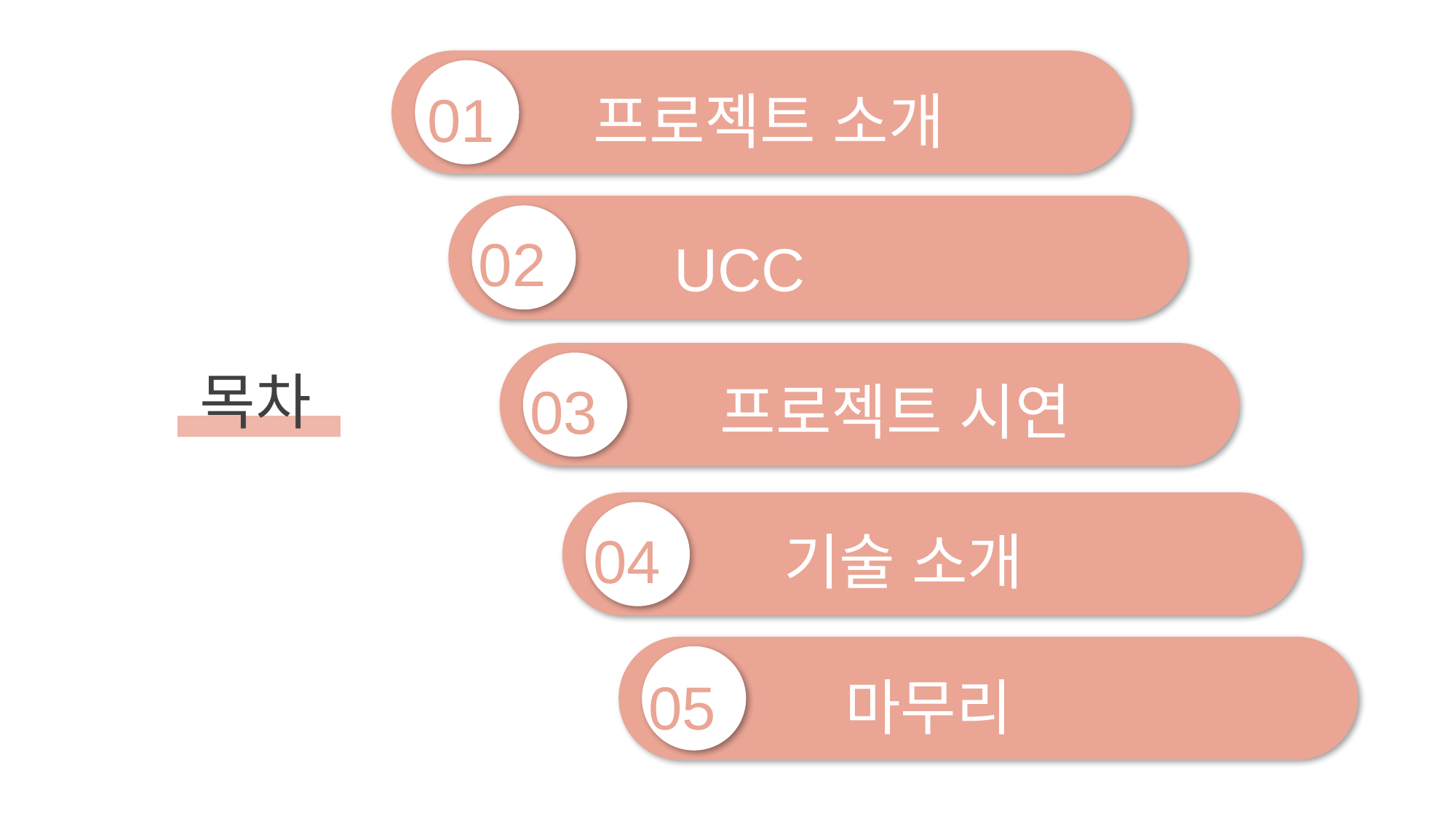

01
프로젝트 소개

02
UCC

목차
03
프로젝트 시연

04
기술 소개

05
마무리